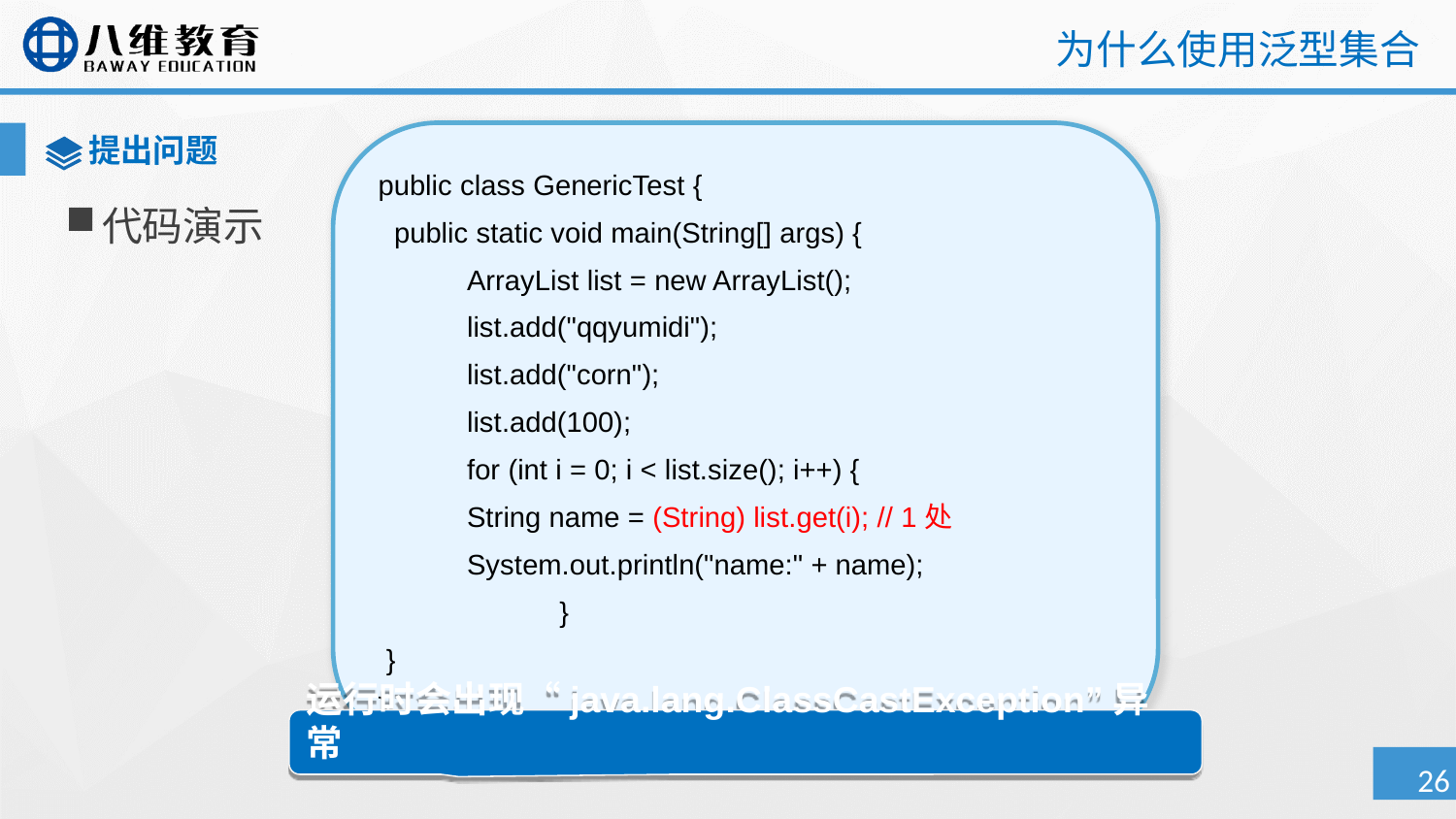

# 为什么使用泛型集合
public class GenericTest {
  public static void main(String[] args) {
  ArrayList list = new ArrayList();
  list.add("qqyumidi");
  list.add("corn");
  list.add(100);
  for (int i = 0; i < list.size(); i++) {
  String name = (String) list.get(i); // 1处
  System.out.println("name:" + name);
 		}
 }
}
提出问题

代码演示

运行时会出现“java.lang.ClassCastException”异常